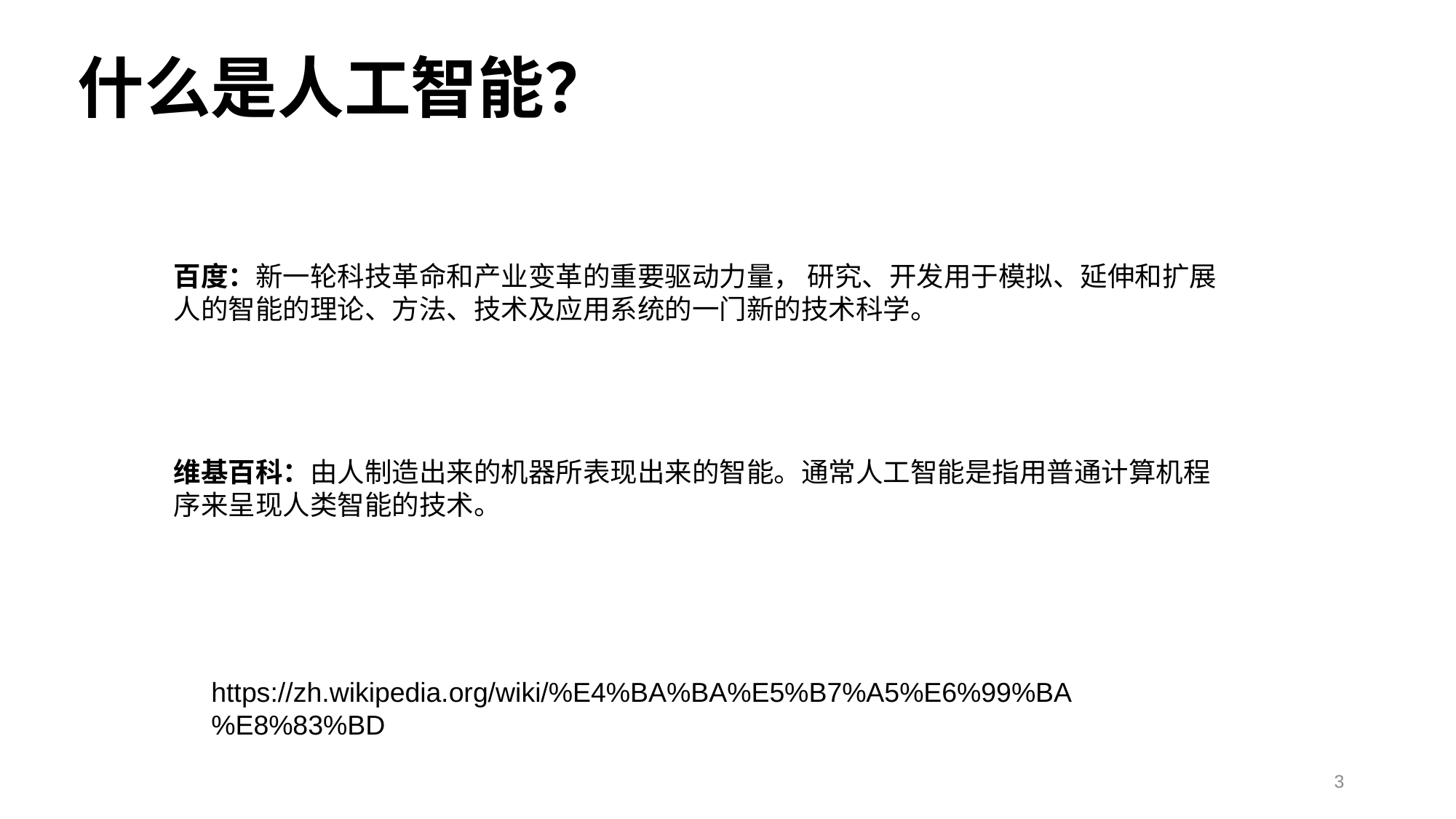

什么是人工智能？
百度：新一轮科技革命和产业变革的重要驱动力量， 研究、开发用于模拟、延伸和扩展人的智能的理论、方法、技术及应用系统的一门新的技术科学。
维基百科：由人制造出来的机器所表现出来的智能。通常人工智能是指用普通计算机程序来呈现人类智能的技术。
https://zh.wikipedia.org/wiki/%E4%BA%BA%E5%B7%A5%E6%99%BA%E8%83%BD
3